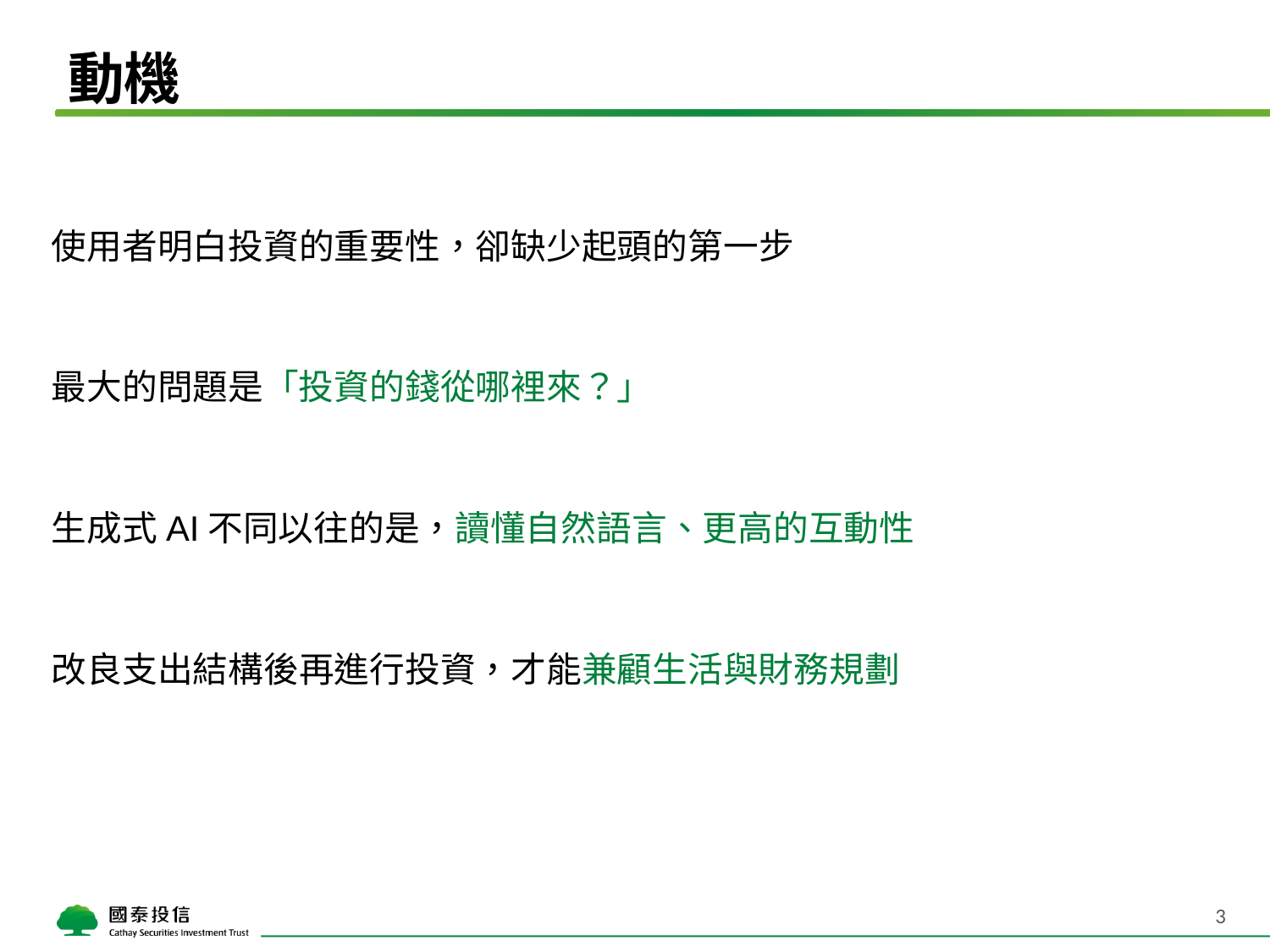

# 動機
使用者明白投資的重要性，卻缺少起頭的第一步

最大的問題是「投資的錢從哪裡來？」

生成式AI不同以往的是，讀懂自然語言、更高的互動性

改良支出結構後再進行投資，才能兼顧生活與財務規劃

3